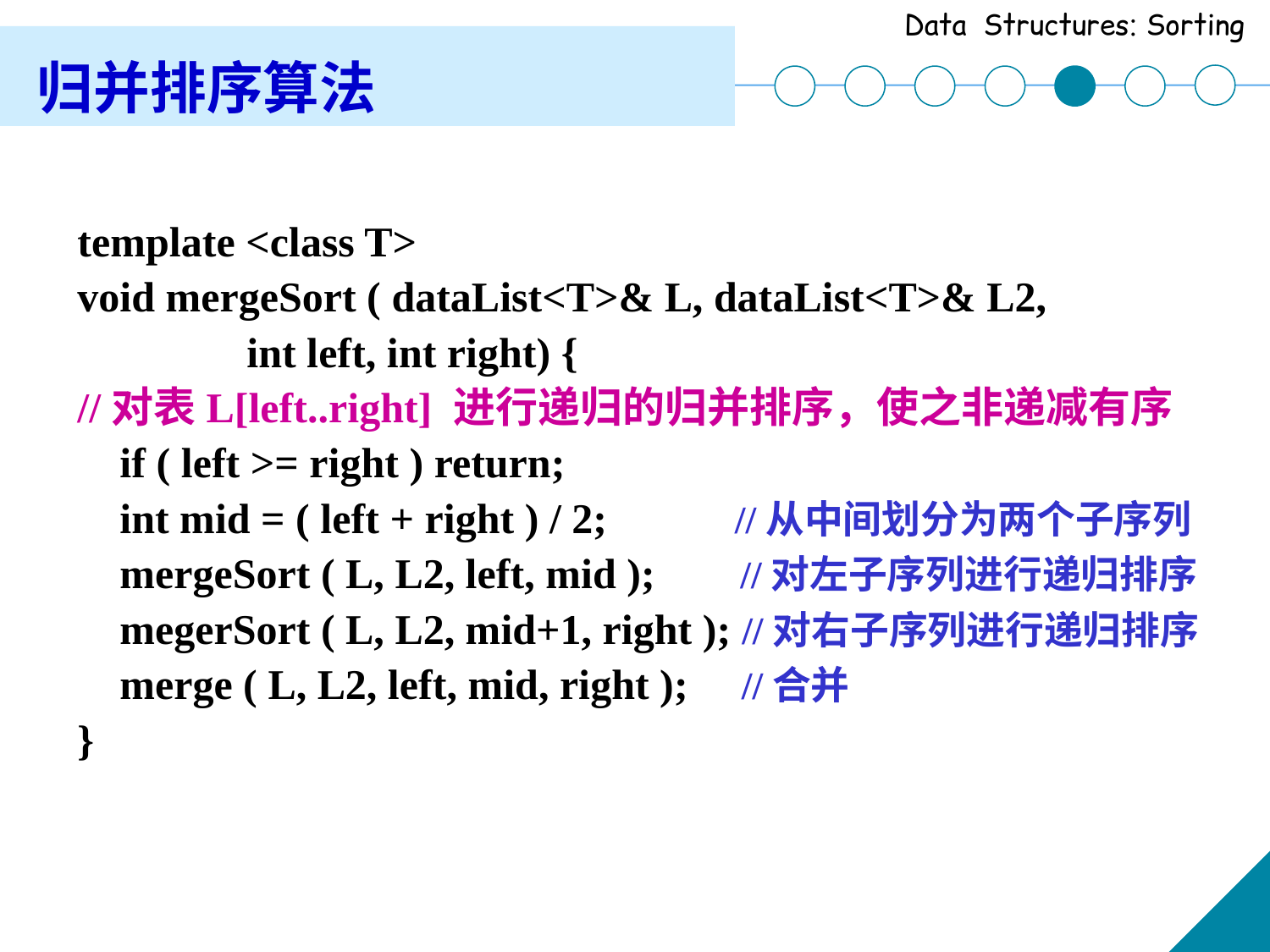

归并排序算法

template <class T>
void mergeSort ( dataList<T>& L, dataList<T>& L2,
                int left, int right) {
//对表L[left..right] 进行递归的归并排序，使之非递减有序
    if ( left >= right ) return;
    int mid = ( left + right ) / 2;            //从中间划分为两个子序列
    mergeSort ( L, L2, left, mid );        //对左子序列进行递归排序
    megerSort ( L, L2, mid+1, right ); //对右子序列进行递归排序
    merge ( L, L2, left, mid, right );     //合并
}